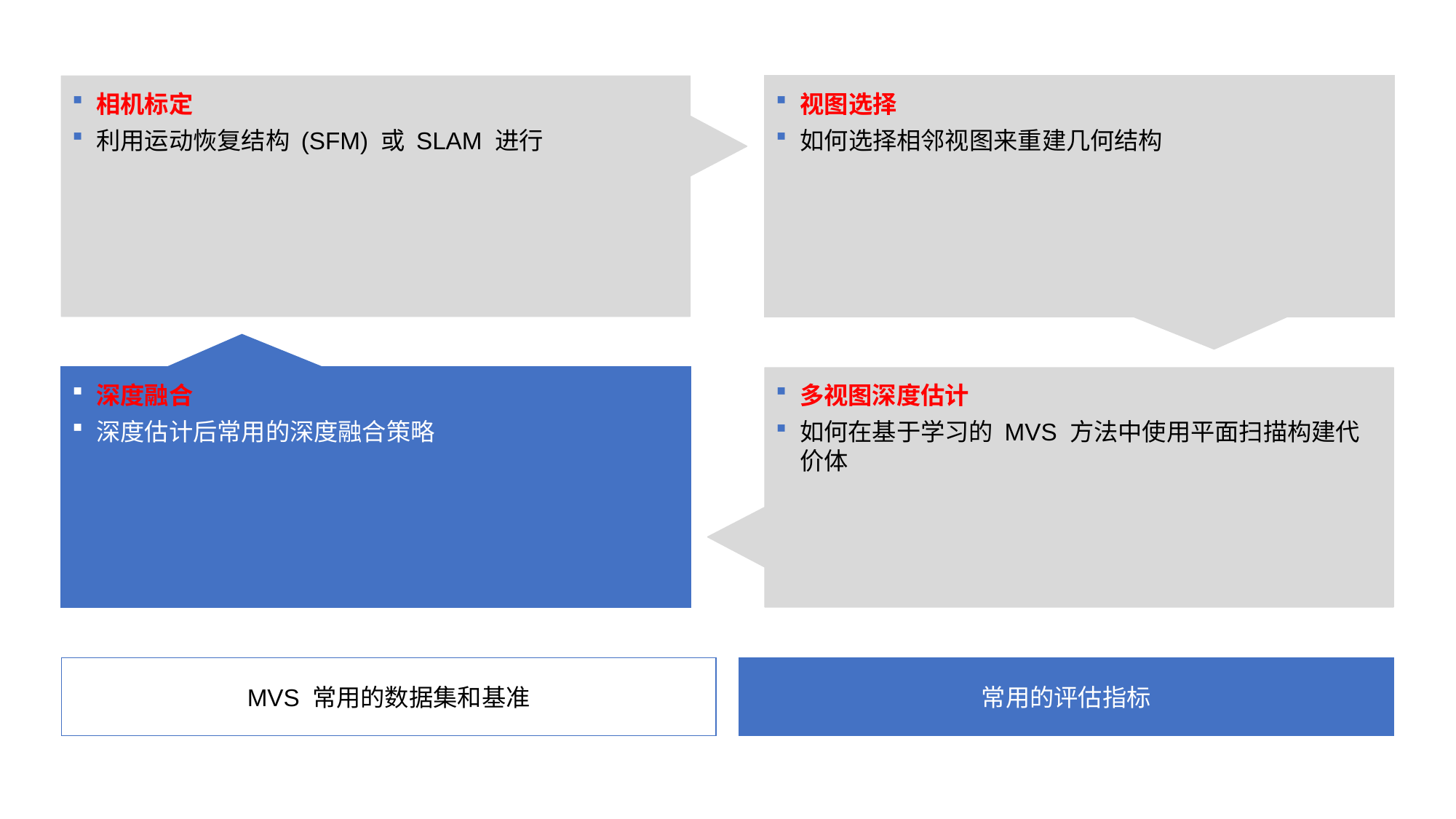

相机标定
利用运动恢复结构 (SFM) 或 SLAM 进行
视图选择
如何选择相邻视图来重建几何结构

深度融合
深度估计后常用的深度融合策略
多视图深度估计
如何在基于学习的 MVS 方法中使用平面扫描构建代价体

MVS 常用的数据集和基准
常用的评估指标